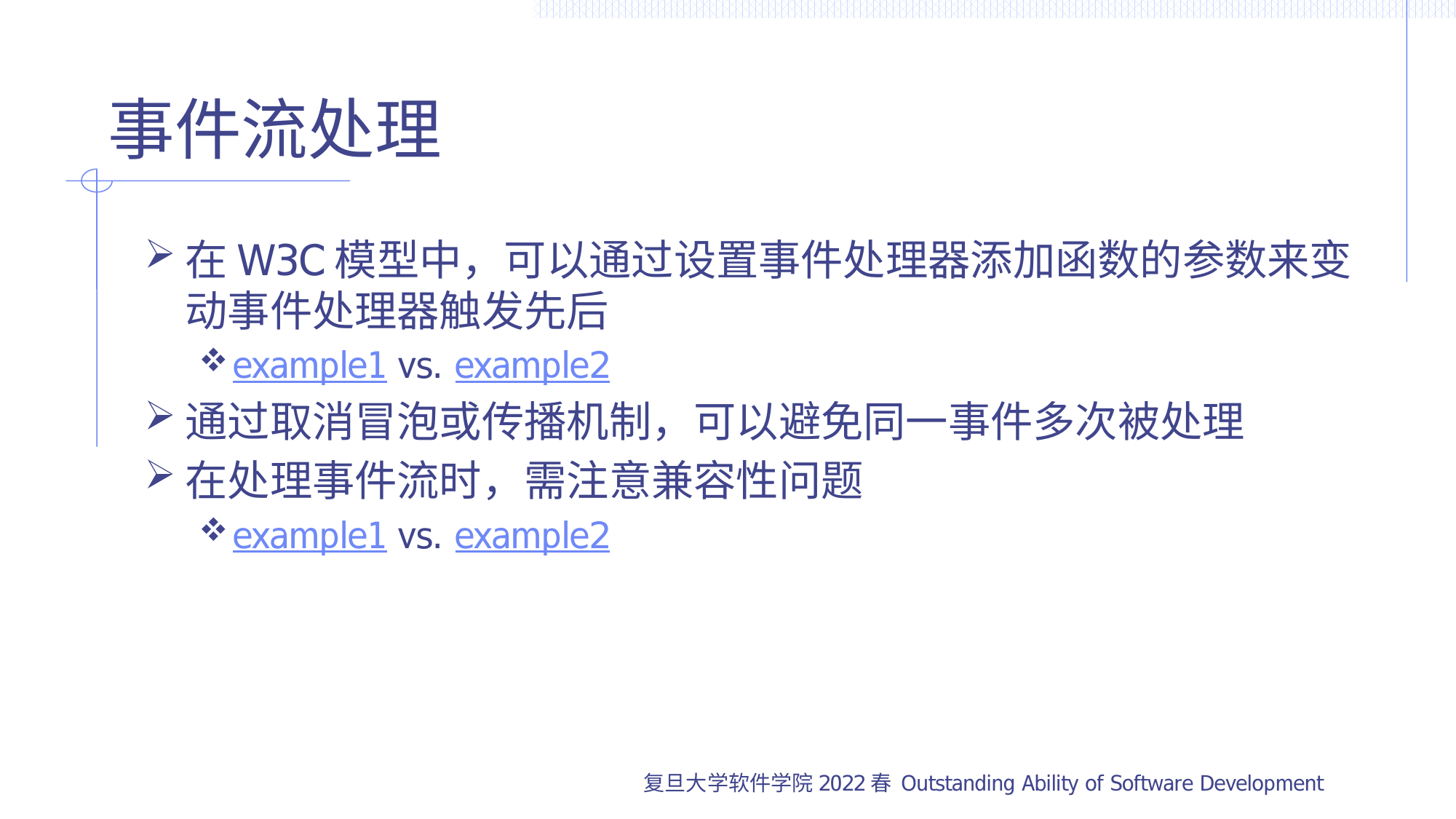

# 事件流处理
在W3C模型中，可以通过设置事件处理器添加函数的参数来变动事件处理器触发先后
example1 vs. example2
通过取消冒泡或传播机制，可以避免同一事件多次被处理
在处理事件流时，需注意兼容性问题
example1 vs. example2